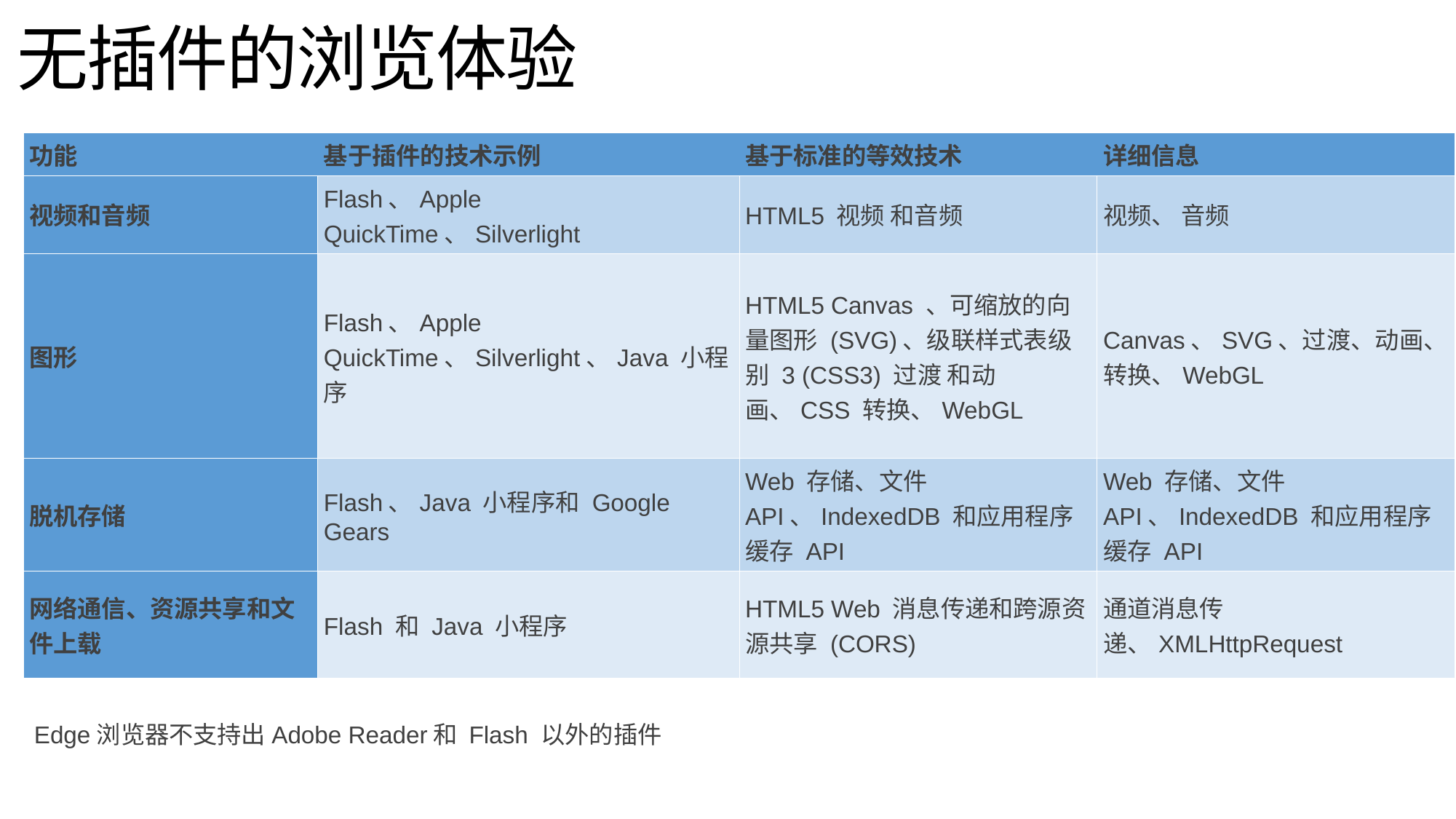

# 无插件的浏览体验
| 功能 | 基于插件的技术示例 | 基于标准的等效技术 | 详细信息 |
| --- | --- | --- | --- |
| 视频和音频 | Flash、Apple QuickTime、Silverlight | HTML5 视频 和音频 | 视频、 音频 |
| 图形 | Flash、Apple QuickTime、Silverlight、Java 小程序 | HTML5 Canvas 、可缩放的向量图形 (SVG)、级联样式表级别 3 (CSS3) 过渡 和动画、CSS 转换、WebGL | Canvas、SVG、过渡、动画、转换、WebGL |
| 脱机存储 | Flash、Java 小程序和 Google Gears | Web 存储、文件 API、IndexedDB 和应用程序缓存 API | Web 存储、文件 API、IndexedDB 和应用程序缓存 API |
| 网络通信、资源共享和文件上载 | Flash 和 Java 小程序 | HTML5 Web 消息传递和跨源资源共享 (CORS) | 通道消息传递、XMLHttpRequest |
Edge浏览器不支持出Adobe Reader和 Flash 以外的插件